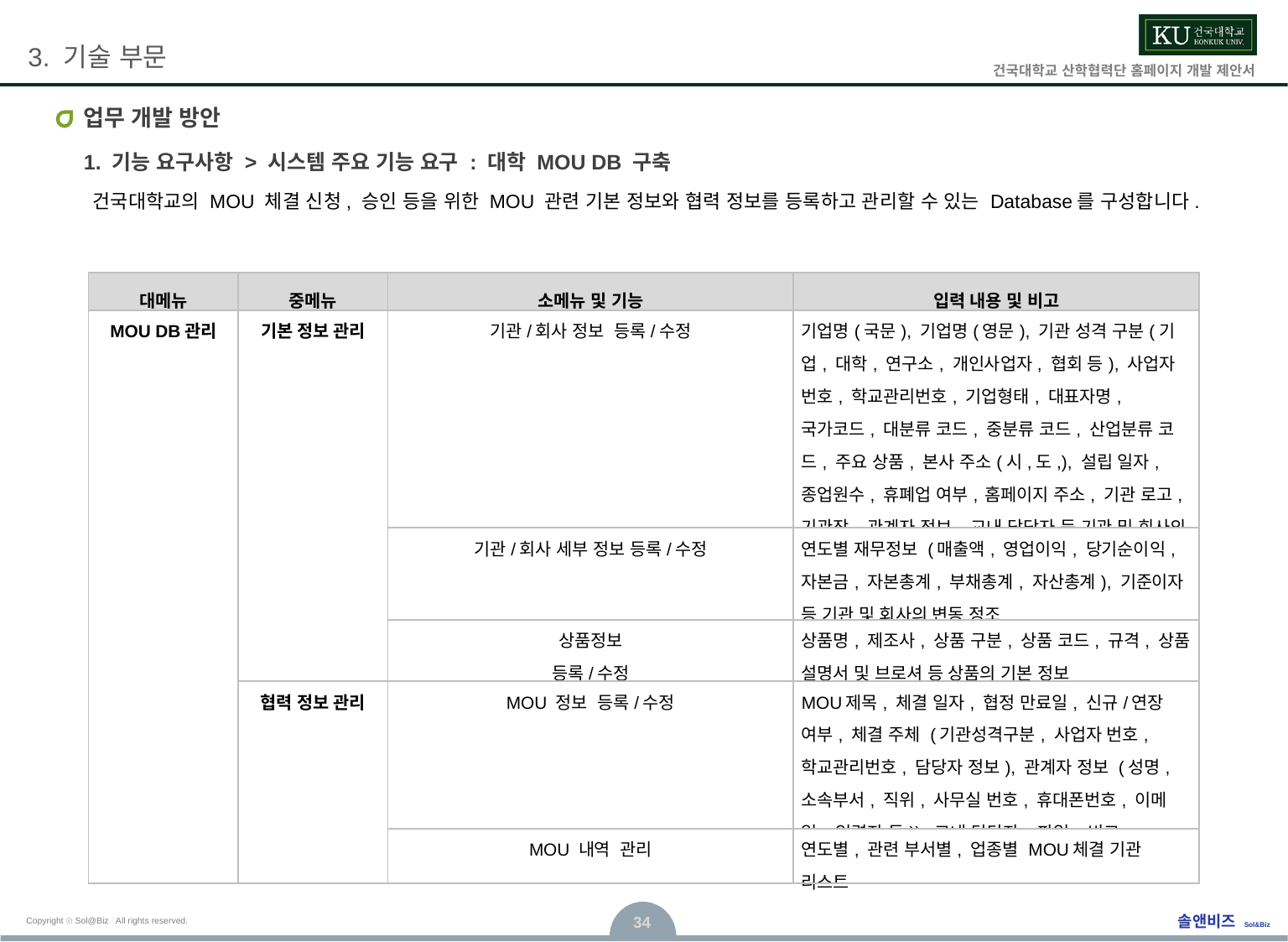

# 업무 개발 방안
1. 기능 요구사항 > 시스템 주요 기능 요구 : 대학 MOU DB 구축
건국대학교의 MOU 체결 신청, 승인 등을 위한 MOU 관련 기본 정보와 협력 정보를 등록하고 관리할 수 있는 Database를 구성합니다.
| 대메뉴 | 중메뉴 | 소메뉴 및 기능 | 입력 내용 및 비고 |
| --- | --- | --- | --- |
| MOU DB관리 | 기본 정보 관리 | 기관/회사 정보 등록/수정 | 기업명(국문), 기업명(영문), 기관 성격 구분(기업, 대학, 연구소, 개인사업자, 협회 등), 사업자 번호, 학교관리번호, 기업형태, 대표자명, 국가코드, 대분류 코드, 중분류 코드, 산업분류 코드, 주요 상품, 본사 주소(시,도,), 설립 일자, 종업원수, 휴폐업 여부, 홈페이지 주소, 기관 로고, 기관장, 관계자 정보, 교내 담당자 등 기관 및 회사의 기본 정보 |
|  |  | 기관/회사 세부 정보 등록/수정 | 연도별 재무정보 (매출액, 영업이익, 당기순이익, 자본금, 자본총계, 부채총계, 자산총계), 기준이자 등 기관 및 회사의 변동 정조 |
|  |  | 상품정보 등록/수정 | 상품명, 제조사, 상품 구분, 상품 코드, 규격, 상품 설명서 및 브로셔 등 상품의 기본 정보 |
|  | 협력 정보 관리 | MOU 정보 등록/수정 | MOU제목, 체결 일자, 협정 만료일, 신규/연장 여부, 체결 주체 (기관성격구분, 사업자 번호, 학교관리번호, 담당자 정보), 관계자 정보 (성명, 소속부서, 직위, 사무실 번호, 휴대폰번호, 이메일, 입력자 동)), 교내 담당자, 파일, 비고 |
|  |  | MOU 내역 관리 | 연도별, 관련 부서별, 업종별 MOU체결 기관 리스트 |